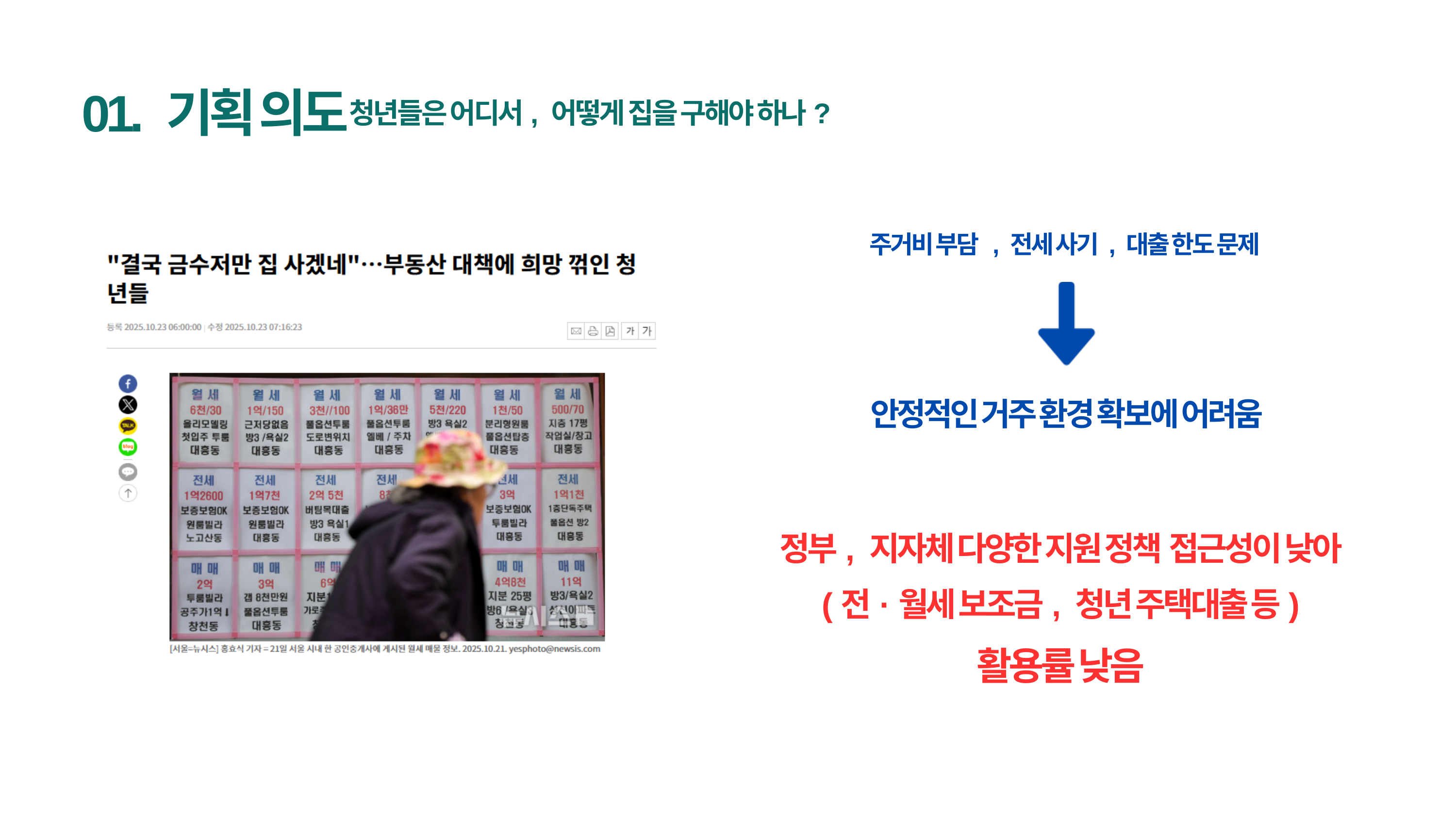

01. 기획 의도
청년들은 어디서, 어떻게 집을 구해야 하나?
주거비 부담  , 전세 사기 , 대출 한도 문제

안정적인 거주 환경 확보에 어려움
정부, 지자체 다양한 지원 정책  접근성이 낮아
(전·월세 보조금, 청년 주택대출 등)
활용률 낮음